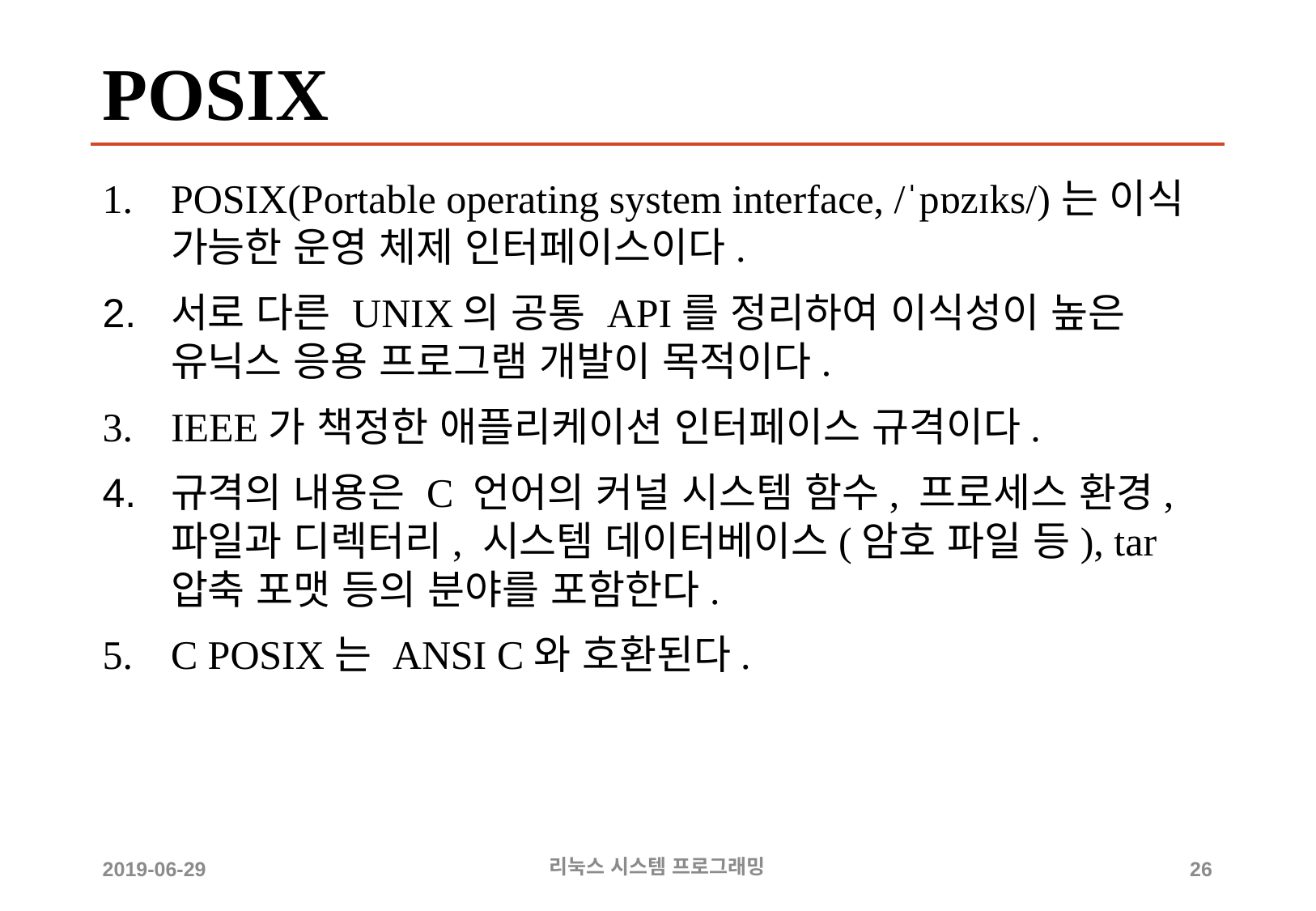

# POSIX
POSIX(Portable operating system interface, /ˈpɒzɪks/)는 이식 가능한 운영 체제 인터페이스이다.
서로 다른 UNIX의 공통 API를 정리하여 이식성이 높은 유닉스 응용 프로그램 개발이 목적이다.
IEEE가 책정한 애플리케이션 인터페이스 규격이다.
규격의 내용은 C 언어의 커널 시스템 함수, 프로세스 환경, 파일과 디렉터리, 시스템 데이터베이스(암호 파일 등), tar 압축 포맷 등의 분야를 포함한다.
C POSIX는 ANSI C와 호환된다.
2019-06-29
리눅스 시스템 프로그래밍
26